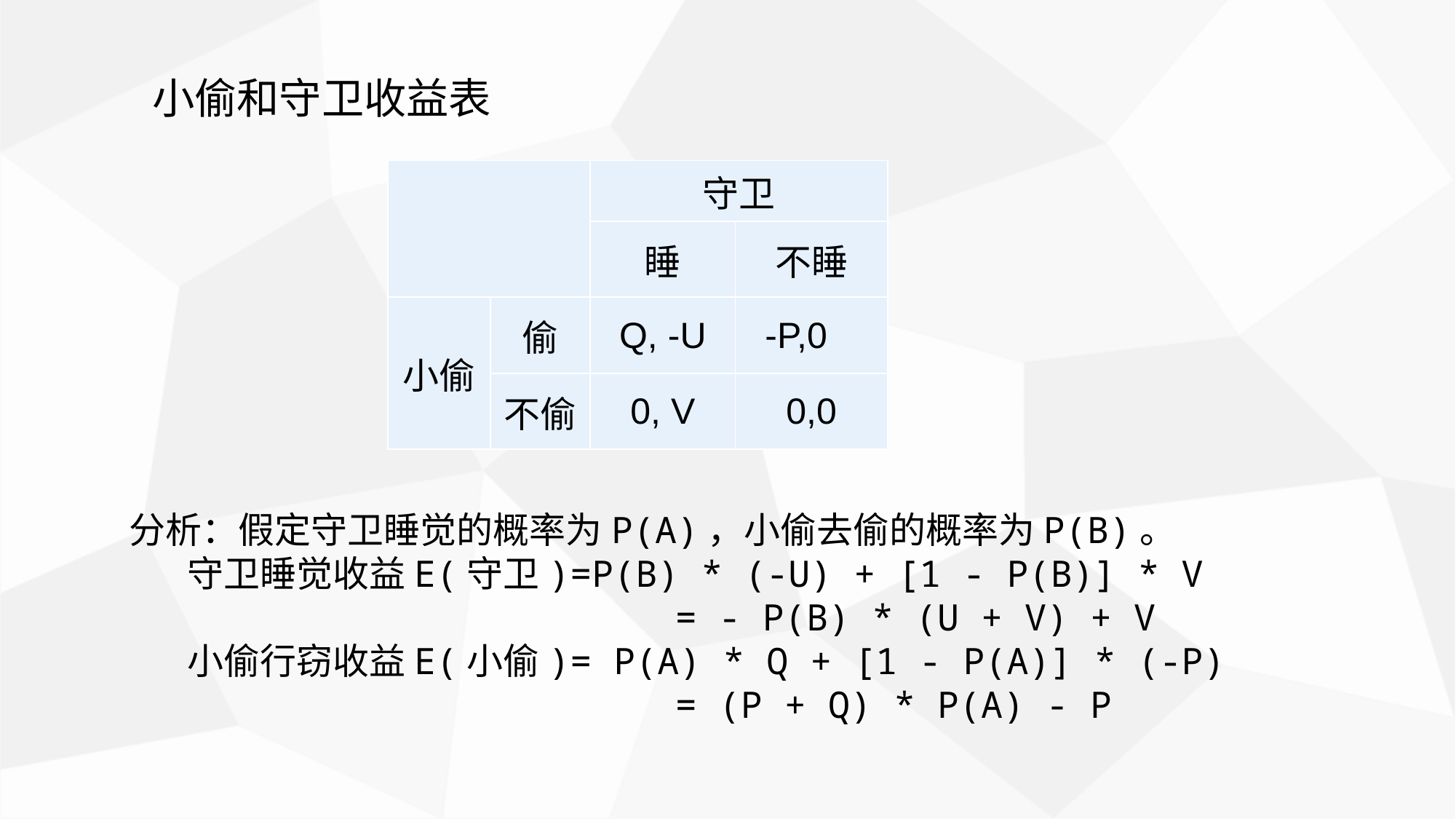

小偷和守卫收益表
|  |  | 守卫 |  |
| --- | --- | --- | --- |
|  |  | 睡 | 不睡 |
| 小偷 | 偷 | Q, -U | -P,0 |
|  | 不偷 | 0, V | 0,0 |
分析：假定守卫睡觉的概率为P(A)，小偷去偷的概率为P(B)。
      守卫睡觉收益E(守卫)=P(B) * (-U) + [1 - P(B)] * V
                         = - P(B) * (U + V) + V
      小偷行窃收益E(小偷)= P(A) * Q + [1 - P(A)] * (-P)
                         = (P + Q) * P(A) - P